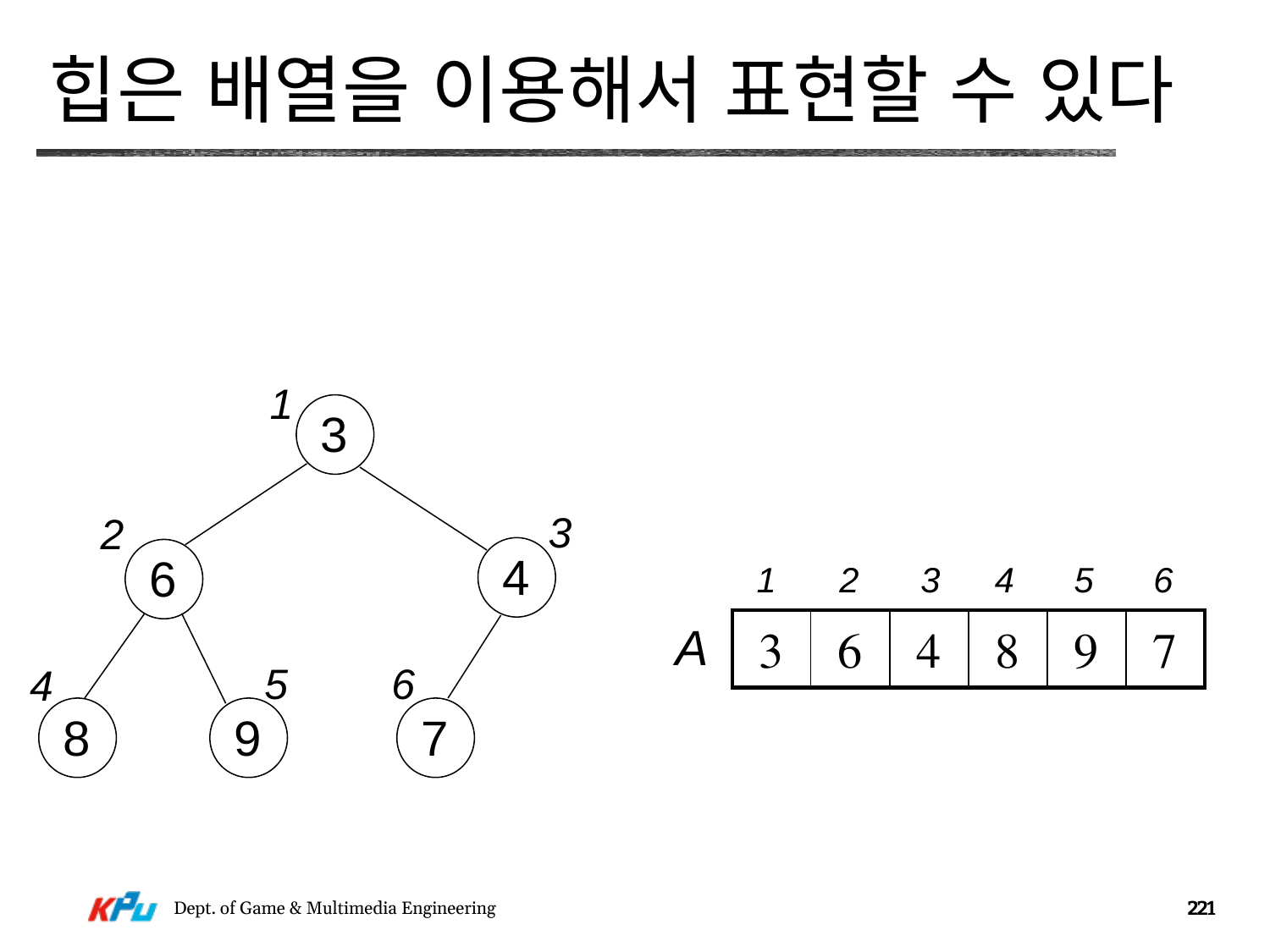

# 힙은 배열을 이용해서 표현할 수 있다

1

3

3
2

4
6
1
2
3
4
5
6
| 3 | 6 | 4 | 8 | 9 | 7 |
| --- | --- | --- | --- | --- | --- |
A

5
6
4

8
9
7
Dept. of Game & Multimedia Engineering
221